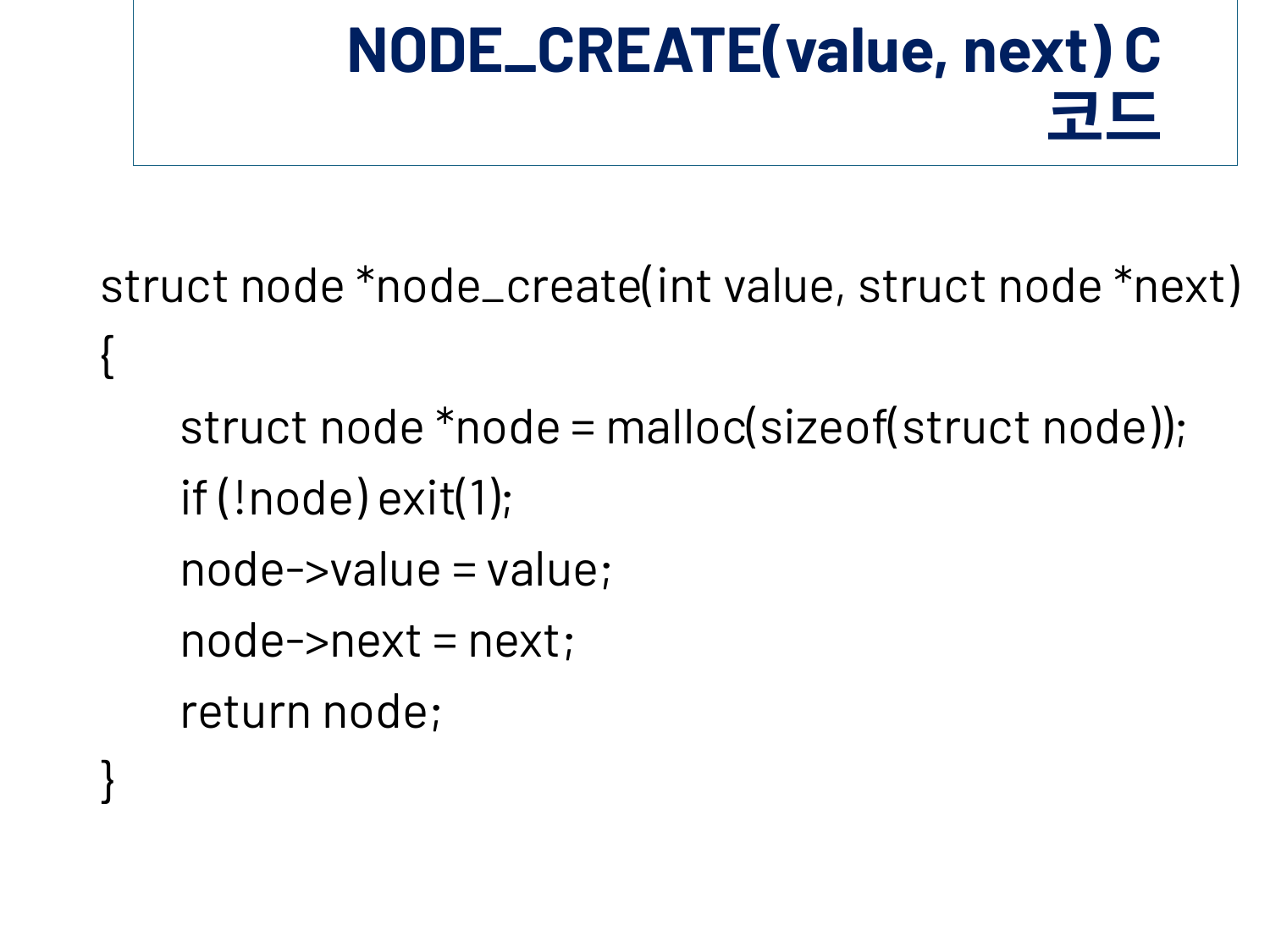

# NODE_CREATE(value, next) C 코드
struct node *node_create(int value, struct node *next)
{
        struct node *node = malloc(sizeof(struct node));
        if (!node) exit(1);
        node->value = value;
        node->next = next;
        return node;
}